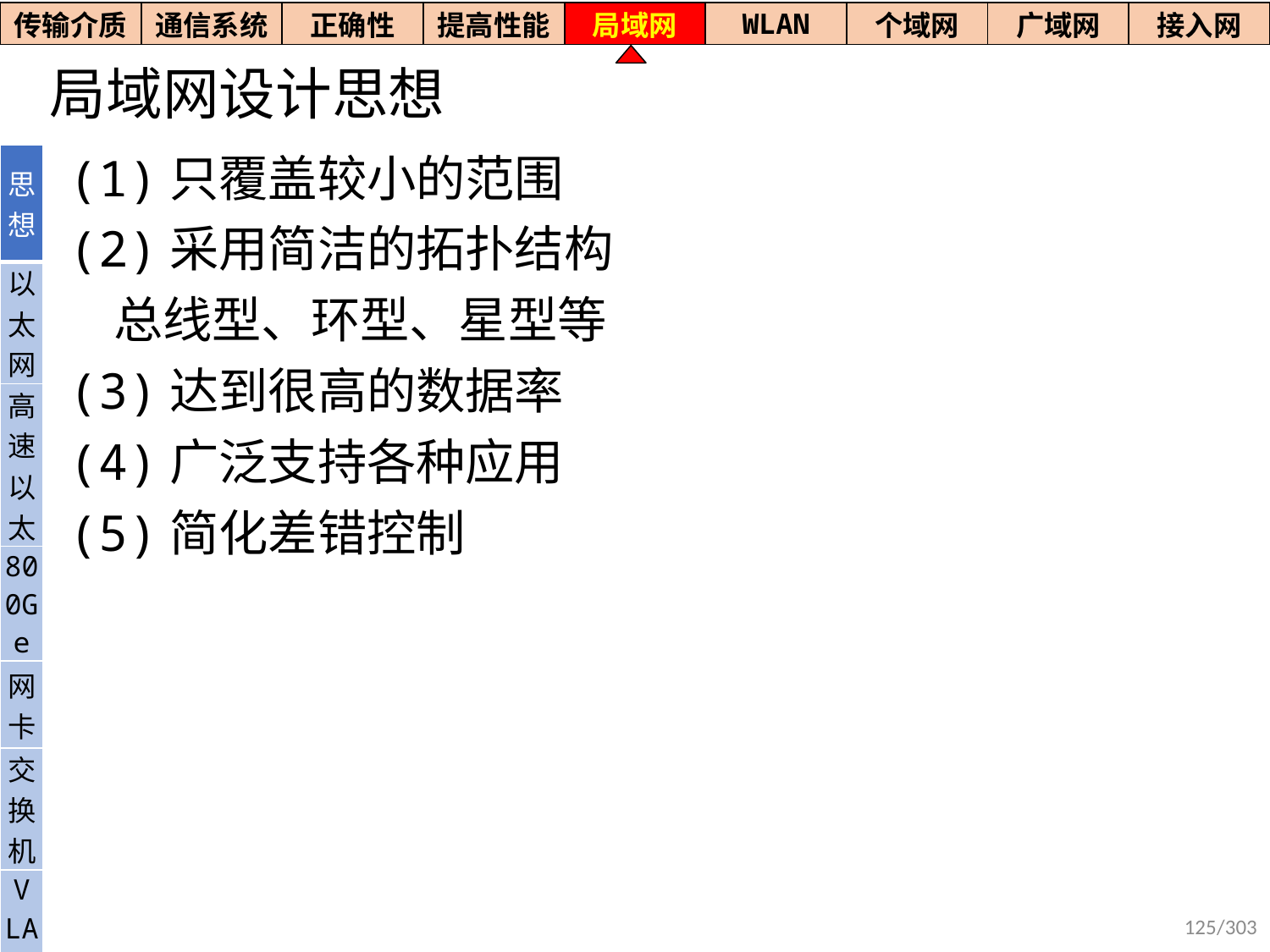

| 传输介质 | 通信系统 | 正确性 | 提高性能 | 局域网 | WLAN | 个域网 | 广域网 | 接入网 |
| --- | --- | --- | --- | --- | --- | --- | --- | --- |

# 局域网设计思想
| 思想 |
| --- |
| 以太网 |
| 高速以太 |
| 800Ge |
| 网卡 |
| 交换机 |
| V LAN |
(1)只覆盖较小的范围
(2)采用简洁的拓扑结构
   总线型、环型、星型等
(3)达到很高的数据率
(4)广泛支持各种应用
(5)简化差错控制
125/303